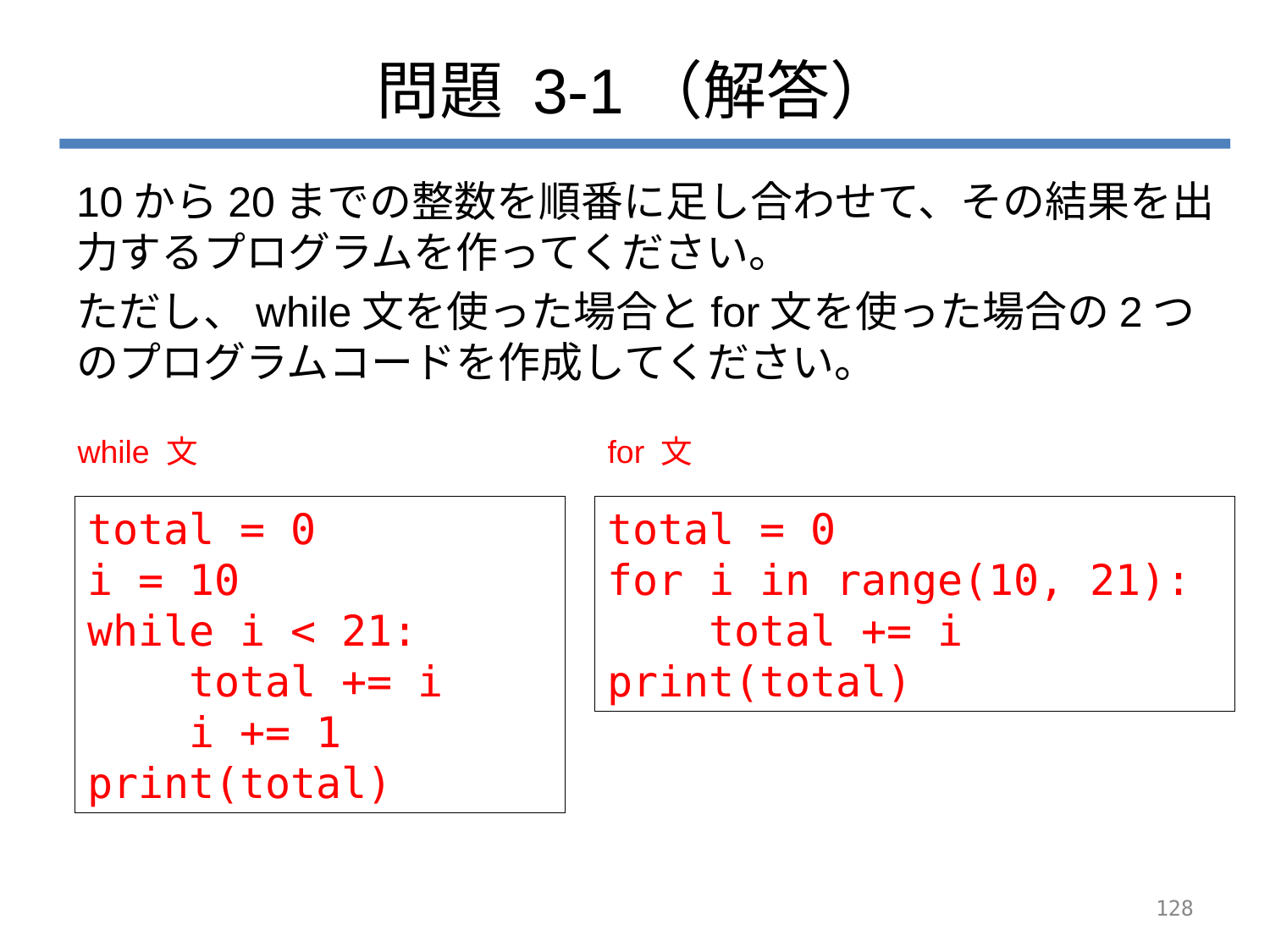

# 問題 3-1（解答）
10から20までの整数を順番に足し合わせて、その結果を出力するプログラムを作ってください。
ただし、while文を使った場合とfor文を使った場合の2つのプログラムコードを作成してください。

while 文
for 文
total = 0
i = 10
while i < 21:
    total += i
    i += 1
print(total)
total = 0
for i in range(10, 21):
    total += i
print(total)
128